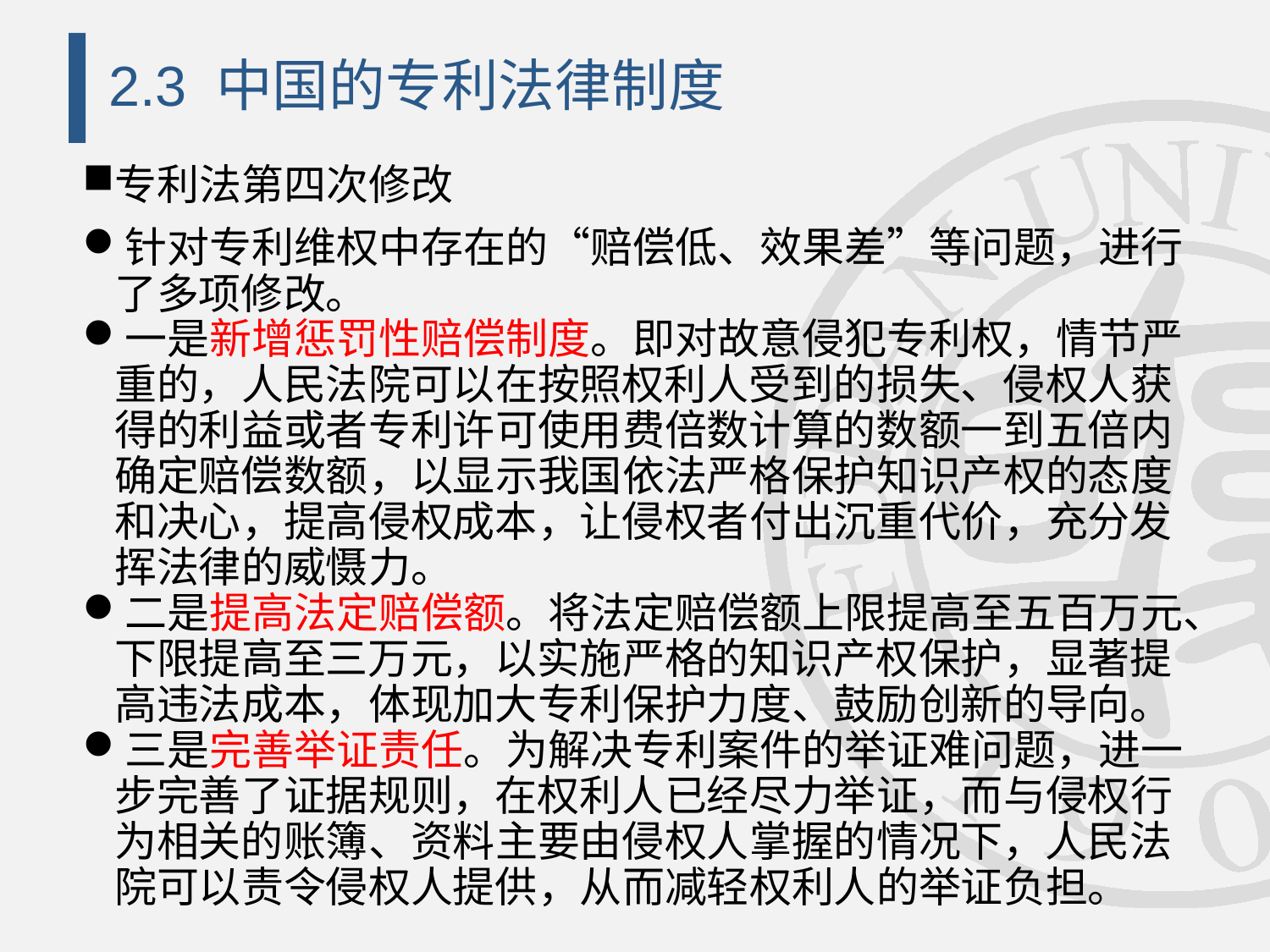

# 2.3 中国的专利法律制度
专利法第四次修改
针对专利维权中存在的“赔偿低、效果差”等问题，进行了多项修改。
一是新增惩罚性赔偿制度。即对故意侵犯专利权，情节严重的，人民法院可以在按照权利人受到的损失、侵权人获得的利益或者专利许可使用费倍数计算的数额一到五倍内确定赔偿数额，以显示我国依法严格保护知识产权的态度和决心，提高侵权成本，让侵权者付出沉重代价，充分发挥法律的威慑力。
二是提高法定赔偿额。将法定赔偿额上限提高至五百万元、下限提高至三万元，以实施严格的知识产权保护，显著提高违法成本，体现加大专利保护力度、鼓励创新的导向。
三是完善举证责任。为解决专利案件的举证难问题，进一步完善了证据规则，在权利人已经尽力举证，而与侵权行为相关的账簿、资料主要由侵权人掌握的情况下，人民法院可以责令侵权人提供，从而减轻权利人的举证负担。